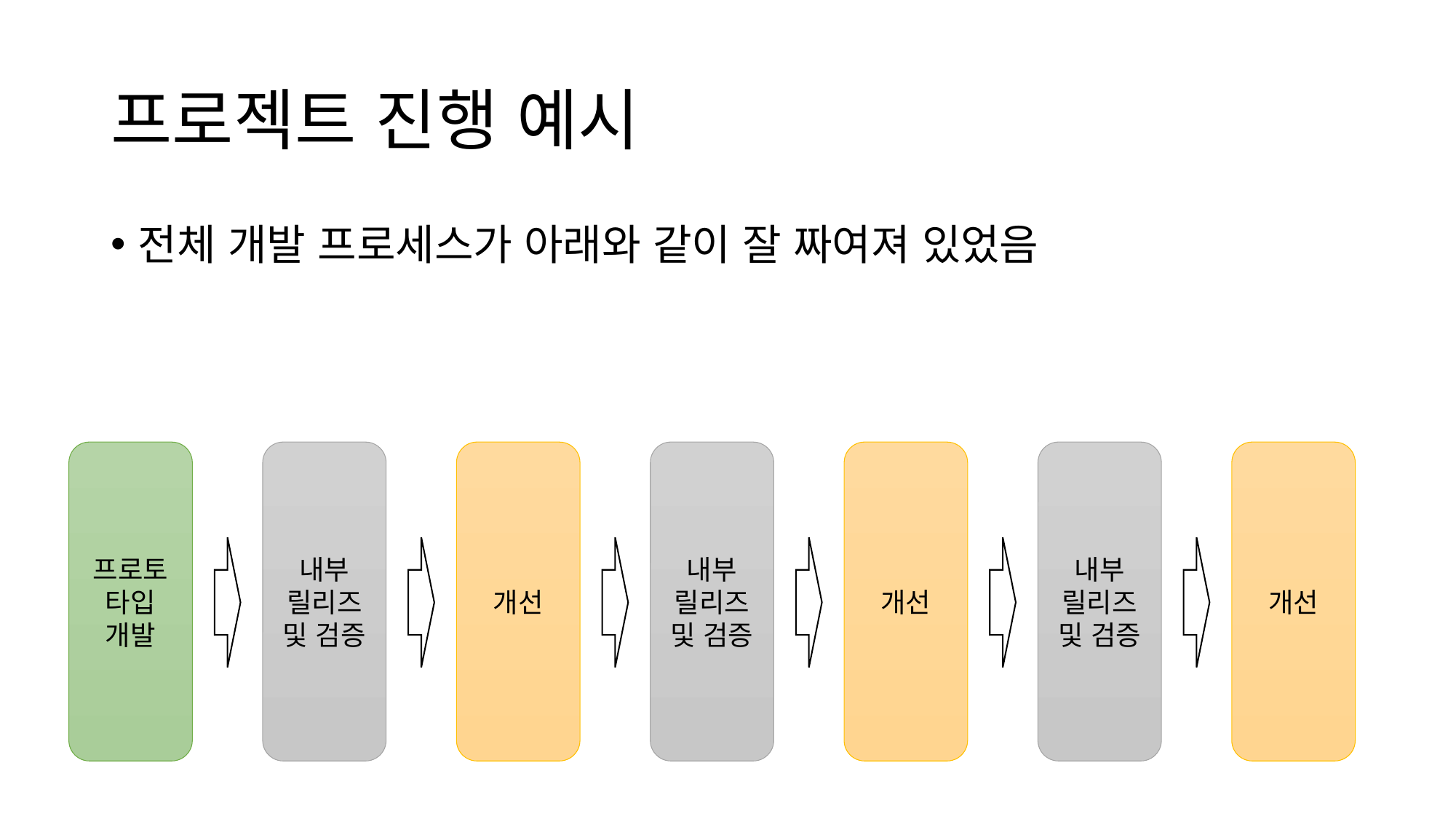

# 프로젝트 진행 예시
전체 개발 프로세스가 아래와 같이 잘 짜여져 있었음

내부 릴리즈 및 검증
개선
내부 릴리즈 및 검증
개선
내부 릴리즈 및 검증
개선
프로토타입 개발